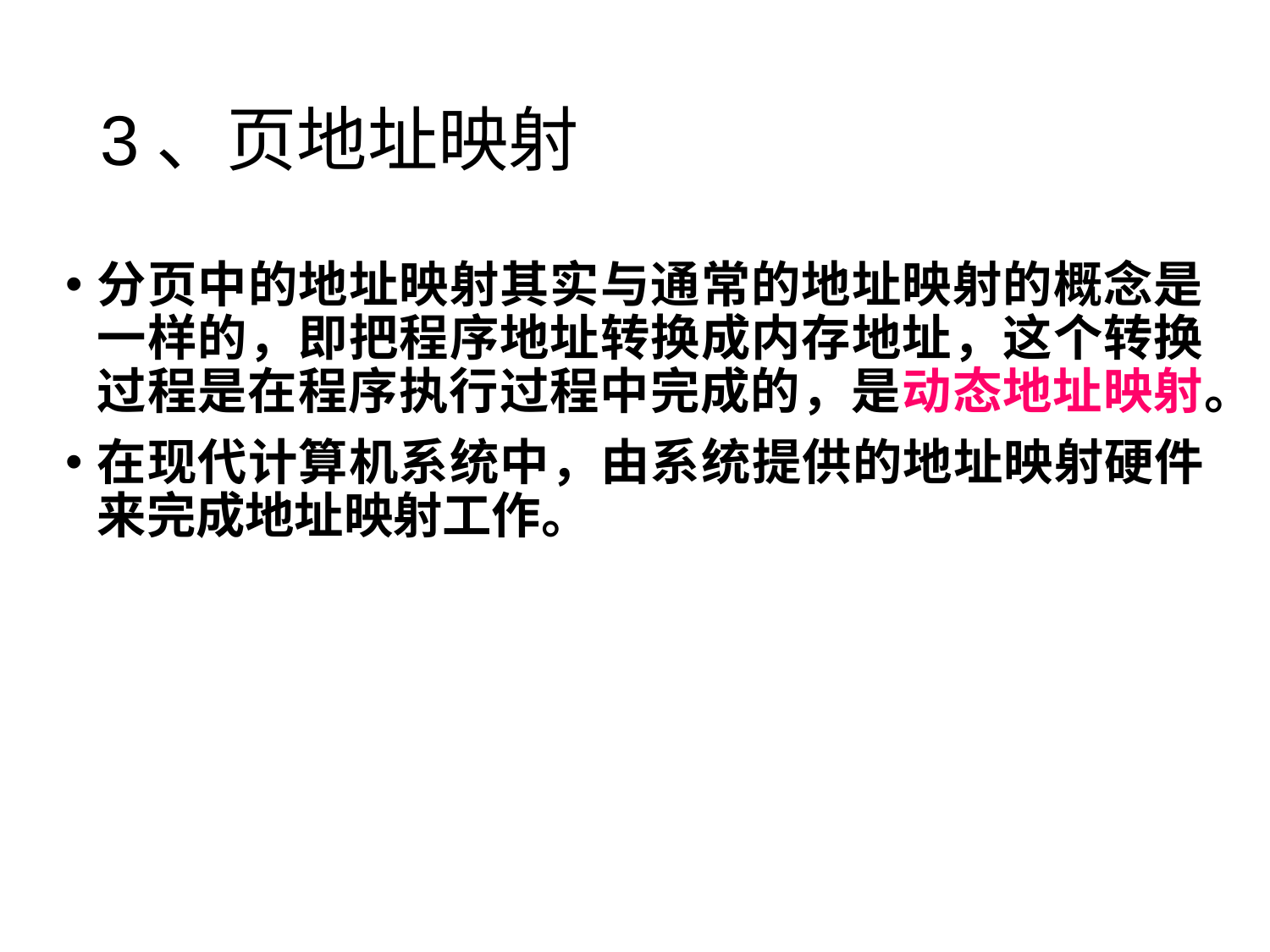

# 3、页地址映射
分页中的地址映射其实与通常的地址映射的概念是一样的，即把程序地址转换成内存地址，这个转换过程是在程序执行过程中完成的，是动态地址映射。
在现代计算机系统中，由系统提供的地址映射硬件来完成地址映射工作。